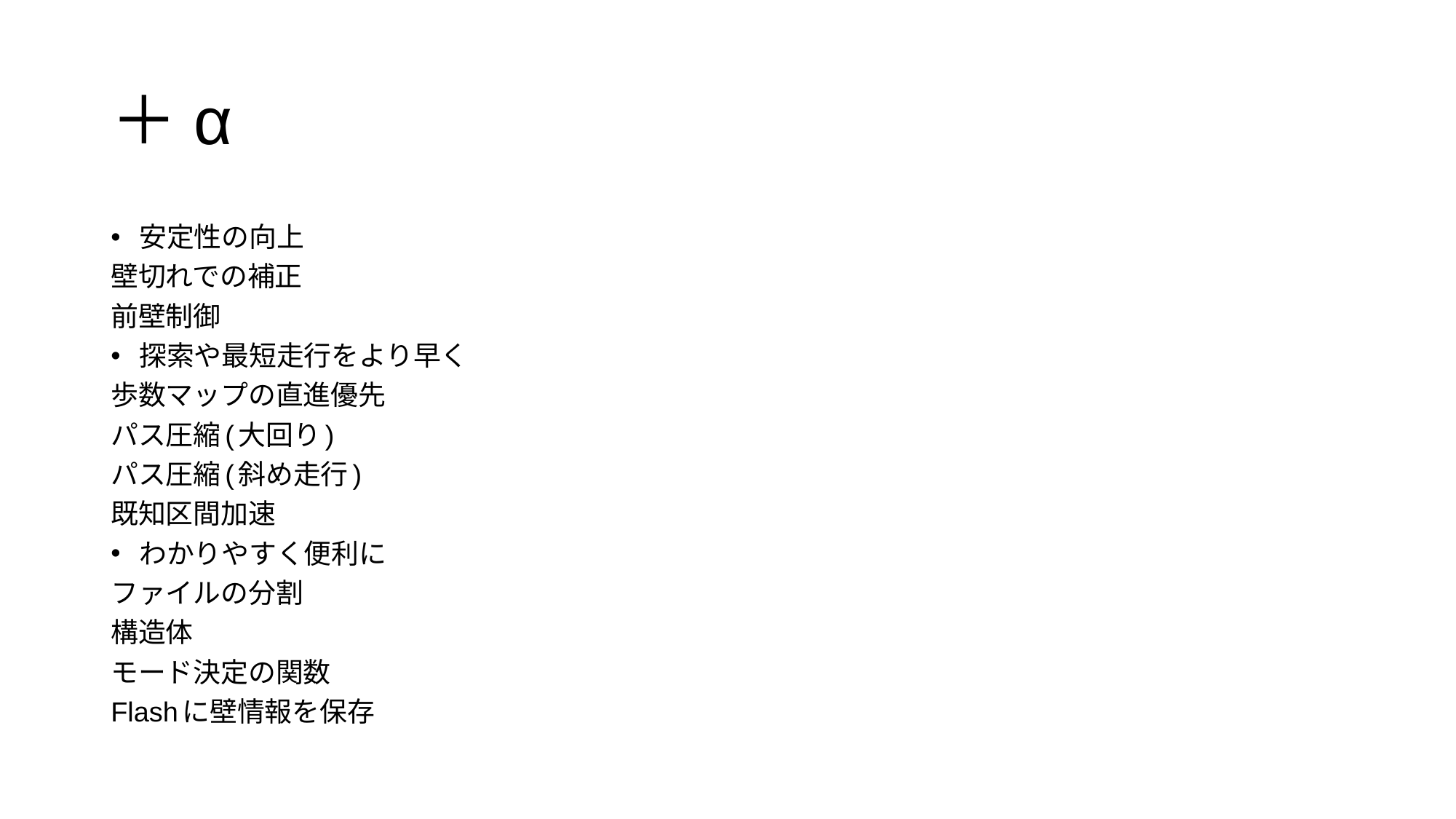

# ＋α
安定性の向上
壁切れでの補正
前壁制御
探索や最短走行をより早く
歩数マップの直進優先
パス圧縮(大回り)
パス圧縮(斜め走行)
既知区間加速
わかりやすく便利に
ファイルの分割
構造体
モード決定の関数
Flashに壁情報を保存